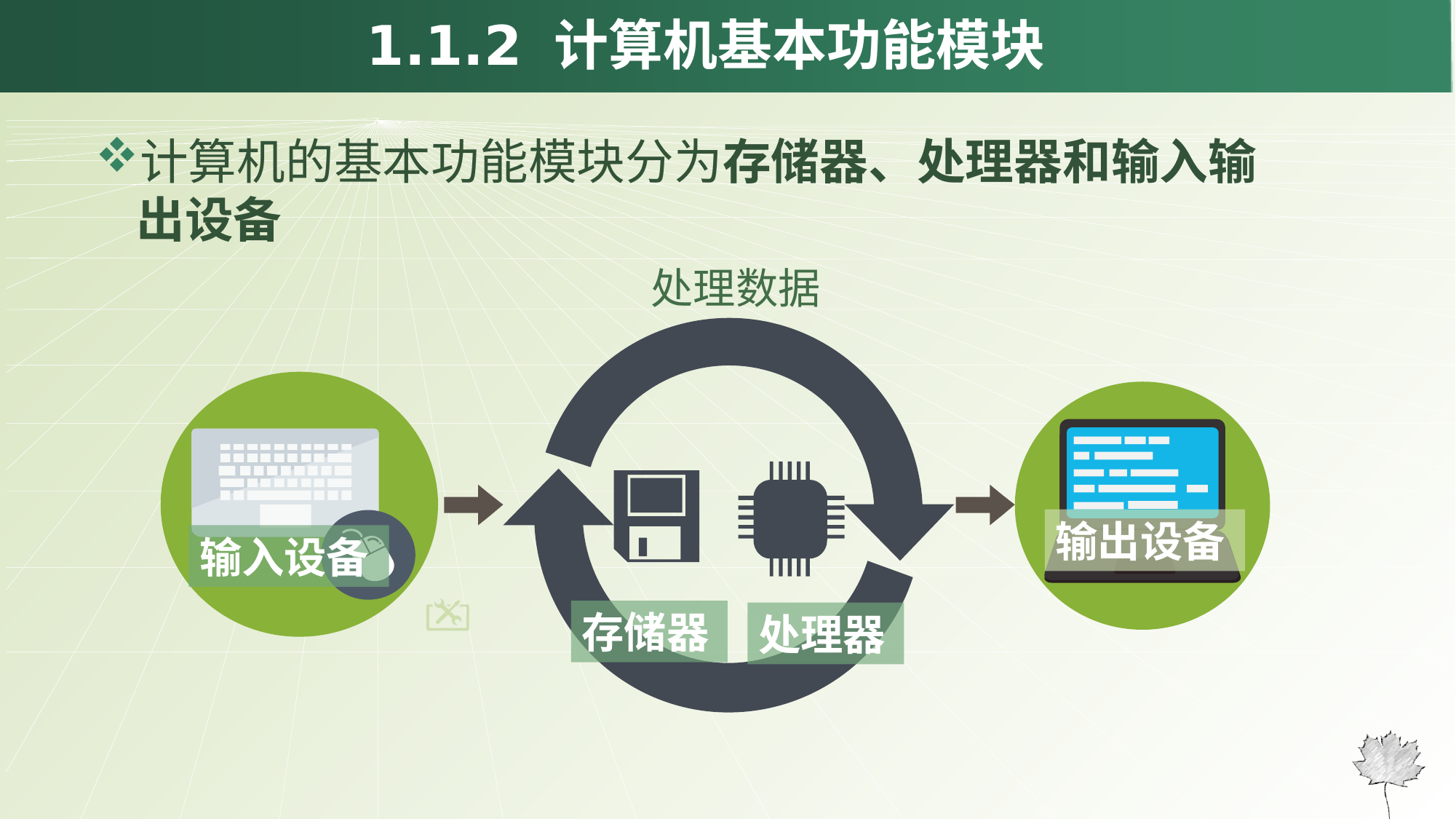

1.1.2 计算机基本功能模块
计算机的基本功能模块分为存储器、处理器和输入输出设备

处理数据

存储器
处理器

输入设备

输出设备